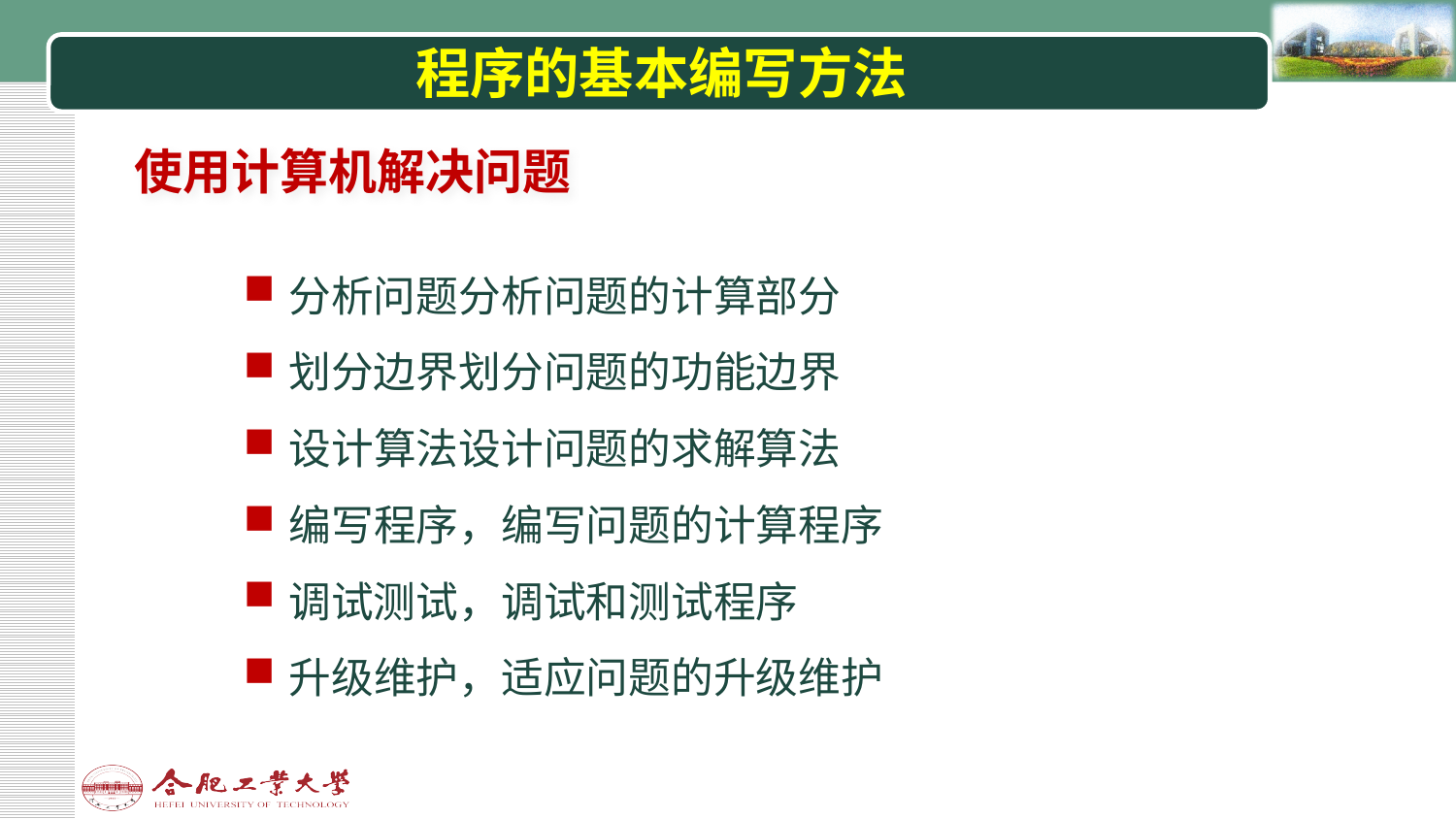

# 程序的基本编写方法
使用计算机解决问题
分析问题分析问题的计算部分
划分边界划分问题的功能边界
设计算法设计问题的求解算法
编写程序，编写问题的计算程序
调试测试，调试和测试程序
升级维护，适应问题的升级维护